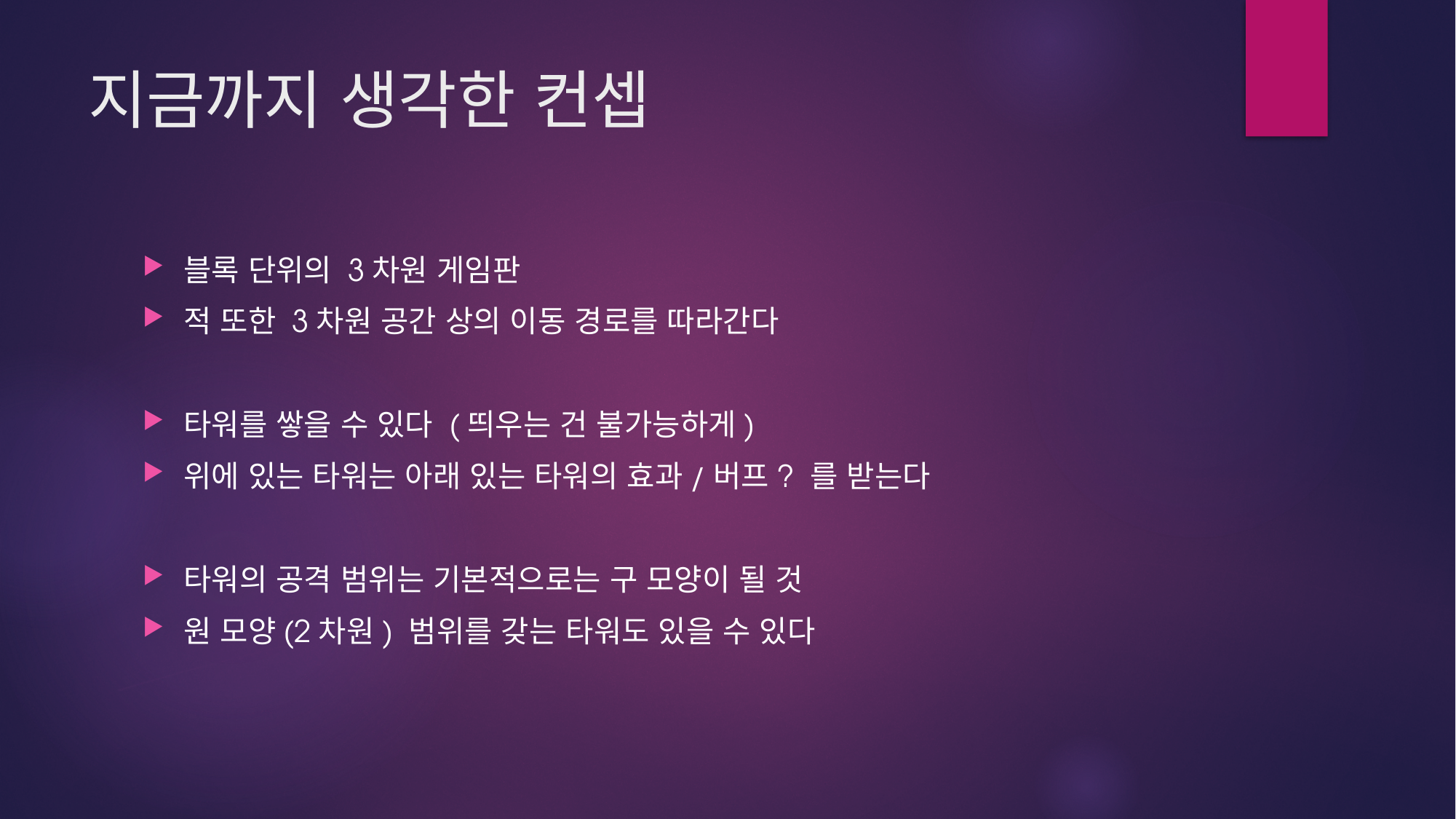

# 지금까지 생각한 컨셉
블록 단위의 3차원 게임판
적 또한 3차원 공간 상의 이동 경로를 따라간다

타워를 쌓을 수 있다 (띄우는 건 불가능하게)
위에 있는 타워는 아래 있는 타워의 효과/버프? 를 받는다

타워의 공격 범위는 기본적으로는 구 모양이 될 것
원 모양(2차원) 범위를 갖는 타워도 있을 수 있다